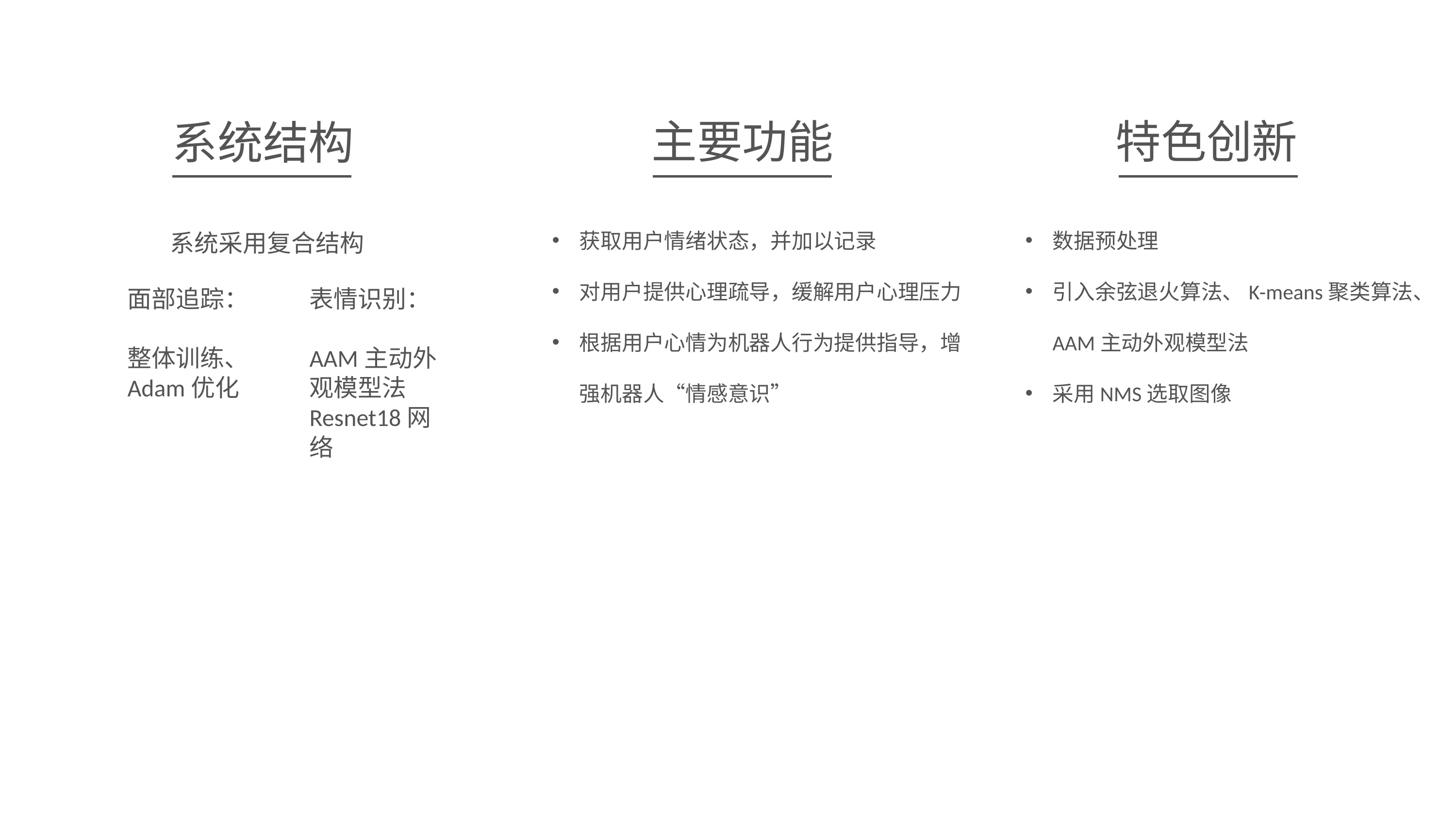

主要功能
特色创新
系统结构

获取用户情绪状态，并加以记录
对用户提供心理疏导，缓解用户心理压力
根据用户心情为机器人行为提供指导，增强机器人“情感意识”

数据预处理
引入余弦退火算法、K-means聚类算法、AAM主动外观模型法
采用NMS选取图像

系统采用复合结构
面部追踪：

整体训练、
Adam优化

表情识别：

AAM主动外观模型法
Resnet18网络